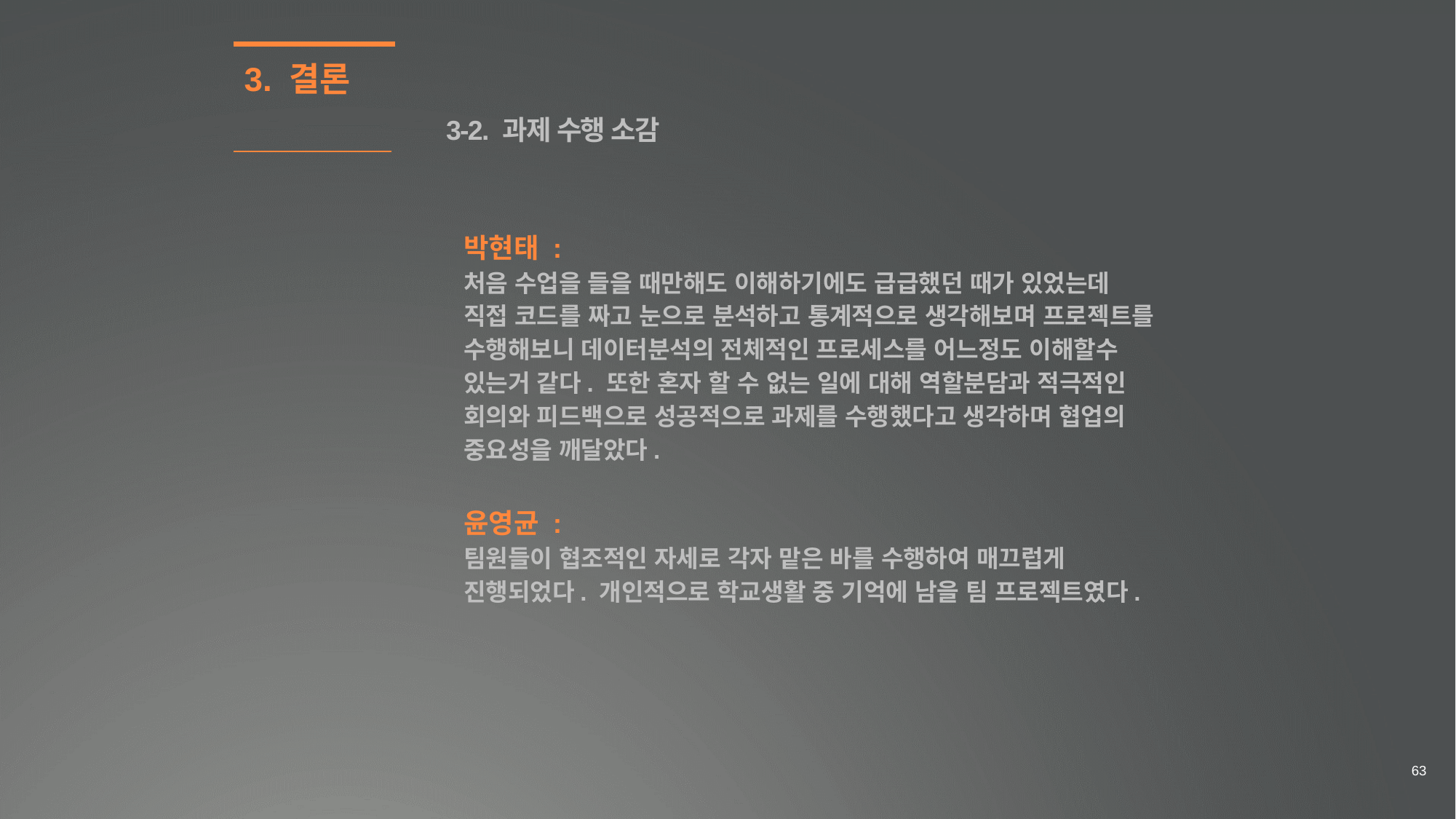

3. 결론
3-2. 과제 수행 소감
박현태 :
처음 수업을 들을 때만해도 이해하기에도 급급했던 때가 있었는데 직접 코드를 짜고 눈으로 분석하고 통계적으로 생각해보며 프로젝트를 수행해보니 데이터분석의 전체적인 프로세스를 어느정도 이해할수 있는거 같다. 또한 혼자 할 수 없는 일에 대해 역할분담과 적극적인 회의와 피드백으로 성공적으로 과제를 수행했다고 생각하며 협업의 중요성을 깨달았다.

윤영균 :
팀원들이 협조적인 자세로 각자 맡은 바를 수행하여 매끄럽게 진행되었다. 개인적으로 학교생활 중 기억에 남을 팀 프로젝트였다.